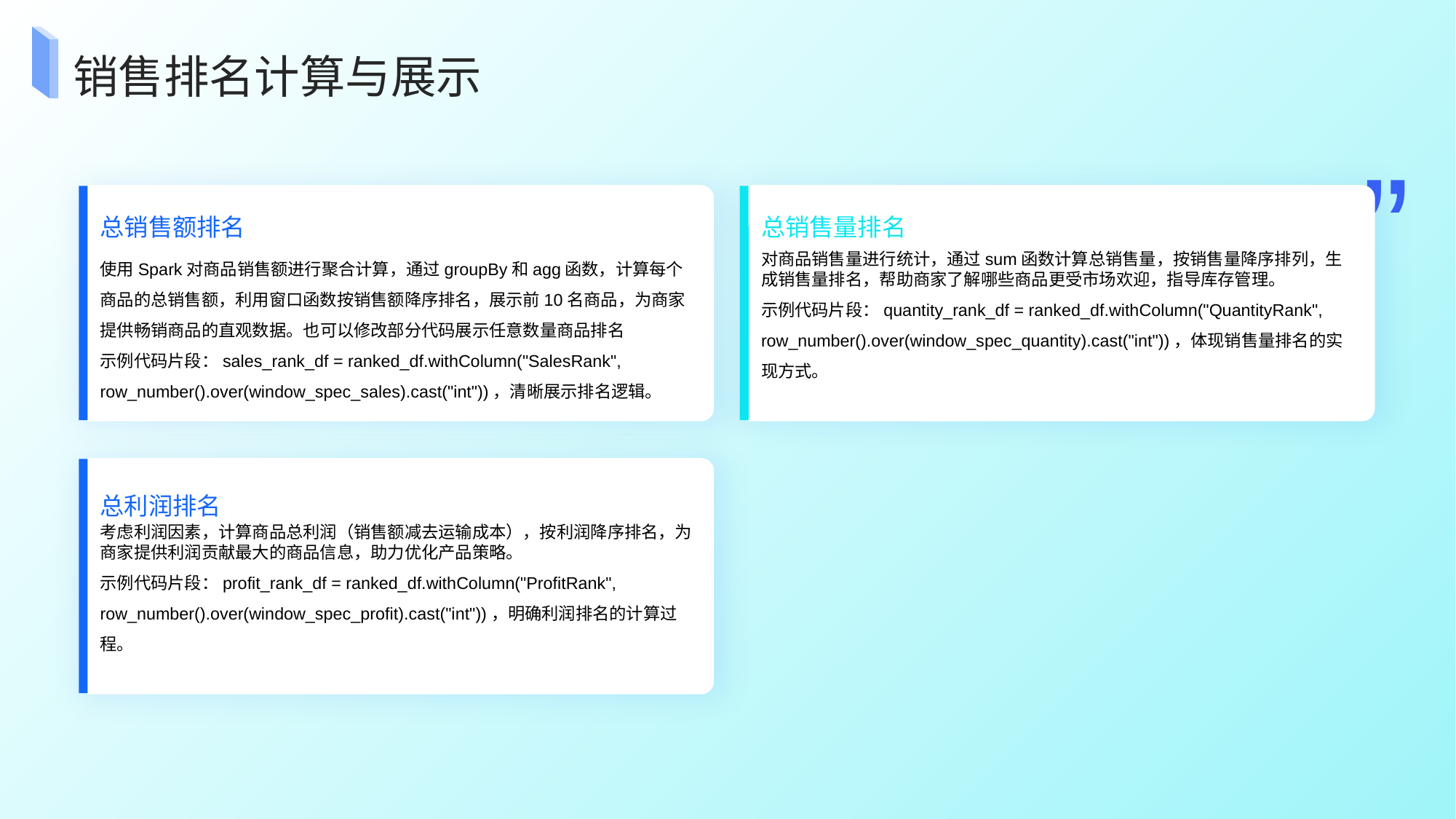

销售排名计算与展示

”

总销售额排名
总销售量排名
使用Spark对商品销售额进行聚合计算，通过groupBy和agg函数，计算每个商品的总销售额，利用窗口函数按销售额降序排名，展示前10名商品，为商家提供畅销商品的直观数据。也可以修改部分代码展示任意数量商品排名
示例代码片段：sales_rank_df = ranked_df.withColumn("SalesRank", row_number().over(window_spec_sales).cast("int"))，清晰展示排名逻辑。
对商品销售量进行统计，通过sum函数计算总销售量，按销售量降序排列，生成销售量排名，帮助商家了解哪些商品更受市场欢迎，指导库存管理。
示例代码片段：quantity_rank_df = ranked_df.withColumn("QuantityRank", row_number().over(window_spec_quantity).cast("int"))，体现销售量排名的实现方式。

总利润排名
考虑利润因素，计算商品总利润（销售额减去运输成本），按利润降序排名，为商家提供利润贡献最大的商品信息，助力优化产品策略。
示例代码片段：profit_rank_df = ranked_df.withColumn("ProfitRank", row_number().over(window_spec_profit).cast("int"))，明确利润排名的计算过程。